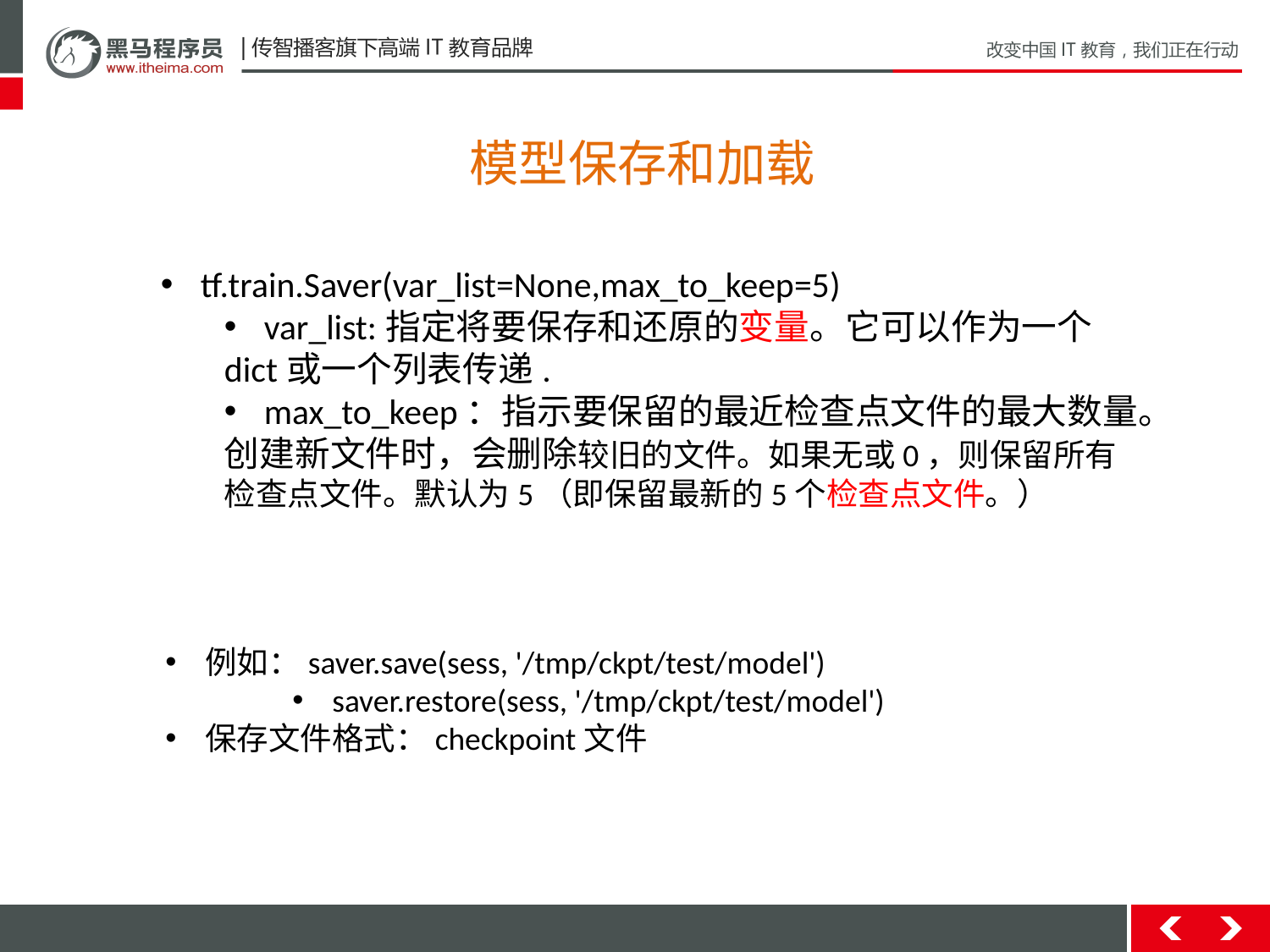

模型保存和加载
tf.train.Saver(var_list=None,max_to_keep=5)
var_list:指定将要保存和还原的变量。它可以作为一个
dict或一个列表传递.
max_to_keep：指示要保留的最近检查点文件的最大数量。
创建新文件时，会删除较旧的文件。如果无或0，则保留所有
检查点文件。默认为5（即保留最新的5个检查点文件。）
例如：saver.save(sess, '/tmp/ckpt/test/model')
saver.restore(sess, '/tmp/ckpt/test/model')
保存文件格式：checkpoint文件